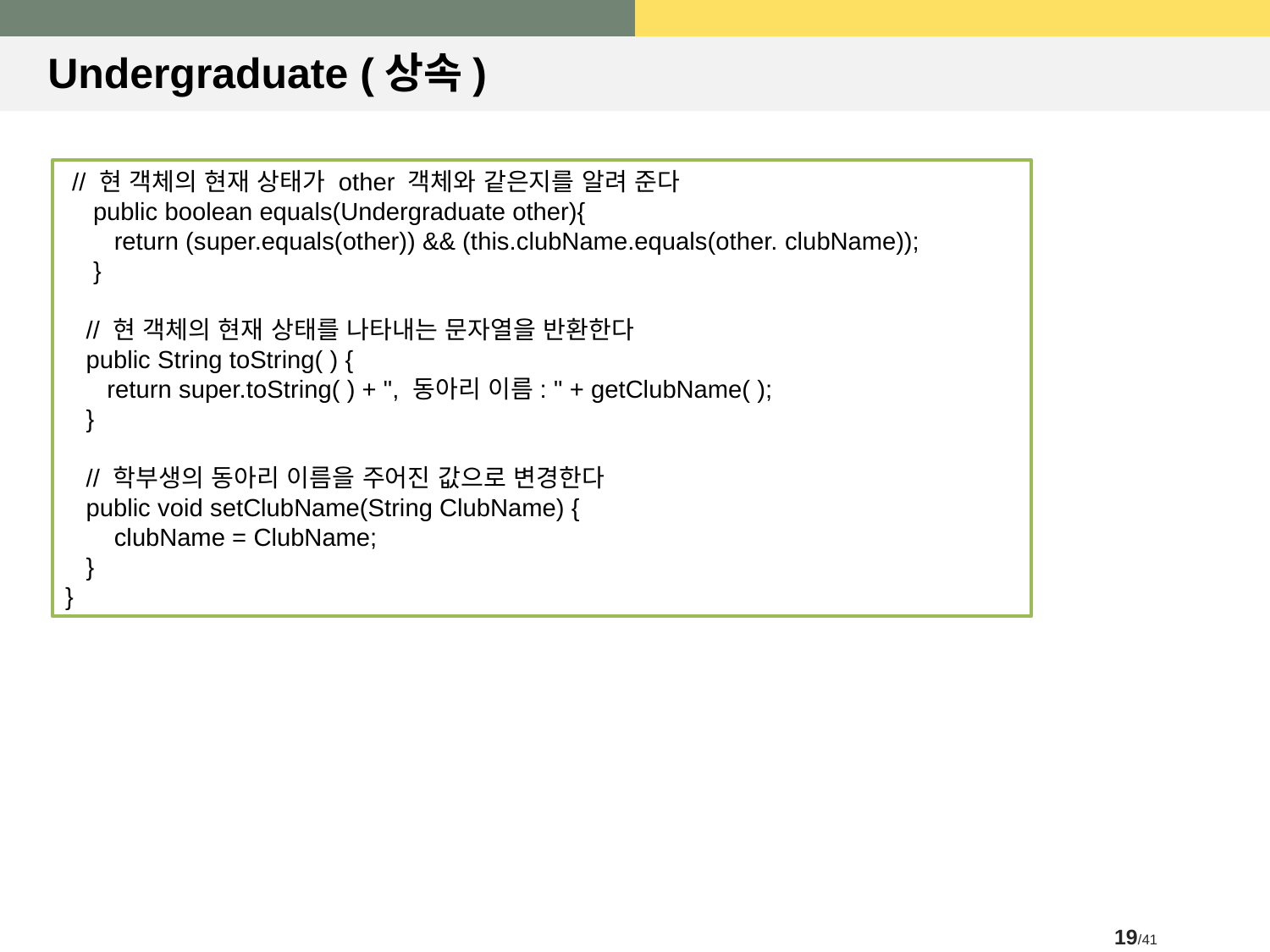

# Undergraduate (상속)
 // 현 객체의 현재 상태가 other 객체와 같은지를 알려 준다
    public boolean equals(Undergraduate other){
       return (super.equals(other)) && (this.clubName.equals(other. clubName));
    }

   // 현 객체의 현재 상태를 나타내는 문자열을 반환한다
   public String toString( ) {
      return super.toString( ) + ", 동아리 이름: " + getClubName( );
   }

   // 학부생의 동아리 이름을 주어진 값으로 변경한다
   public void setClubName(String ClubName) {
       clubName = ClubName;
   }
}